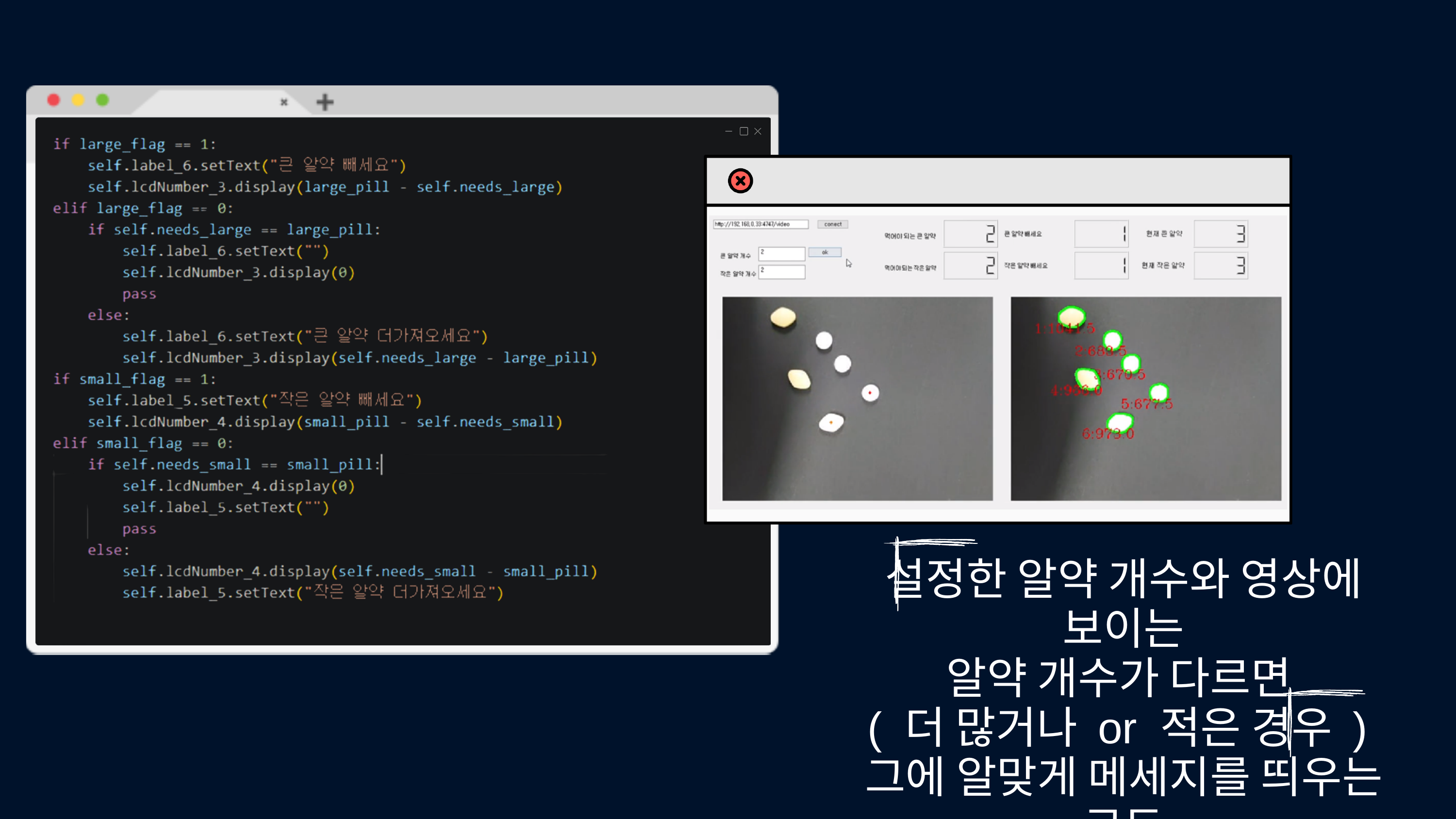

설정한 알약 개수와 영상에 보이는
알약 개수가 다르면
( 더 많거나 or 적은 경우 )
그에 알맞게 메세지를 띄우는 코드